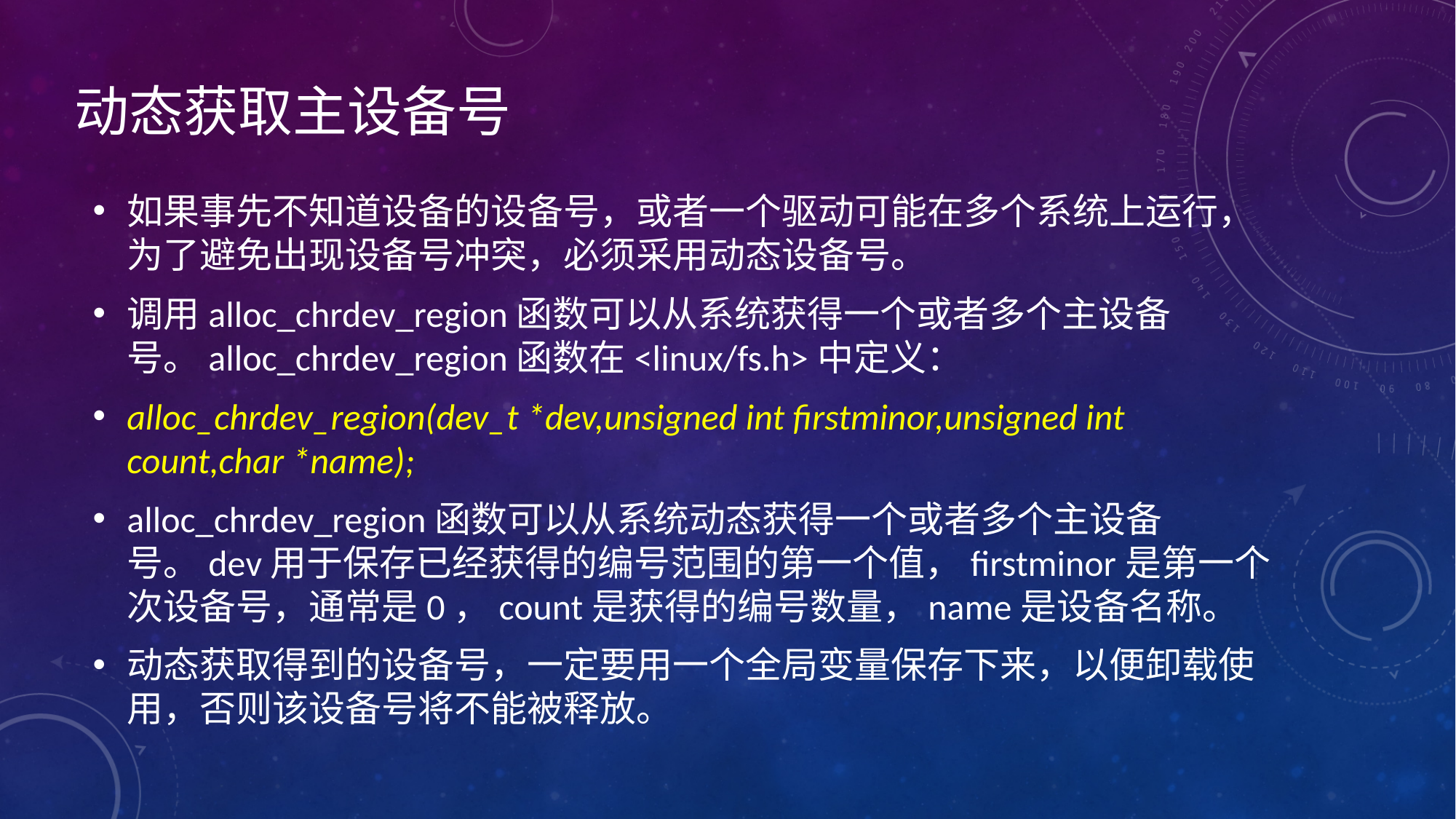

# 动态获取主设备号
如果事先不知道设备的设备号，或者一个驱动可能在多个系统上运行，为了避免出现设备号冲突，必须采用动态设备号。
调用alloc_chrdev_region函数可以从系统获得一个或者多个主设备号。alloc_chrdev_region函数在<linux/fs.h>中定义：
alloc_chrdev_region(dev_t *dev,unsigned int firstminor,unsigned int count,char *name);
alloc_chrdev_region函数可以从系统动态获得一个或者多个主设备号。dev用于保存已经获得的编号范围的第一个值，firstminor是第一个次设备号，通常是0，count是获得的编号数量，name是设备名称。
动态获取得到的设备号，一定要用一个全局变量保存下来，以便卸载使用，否则该设备号将不能被释放。